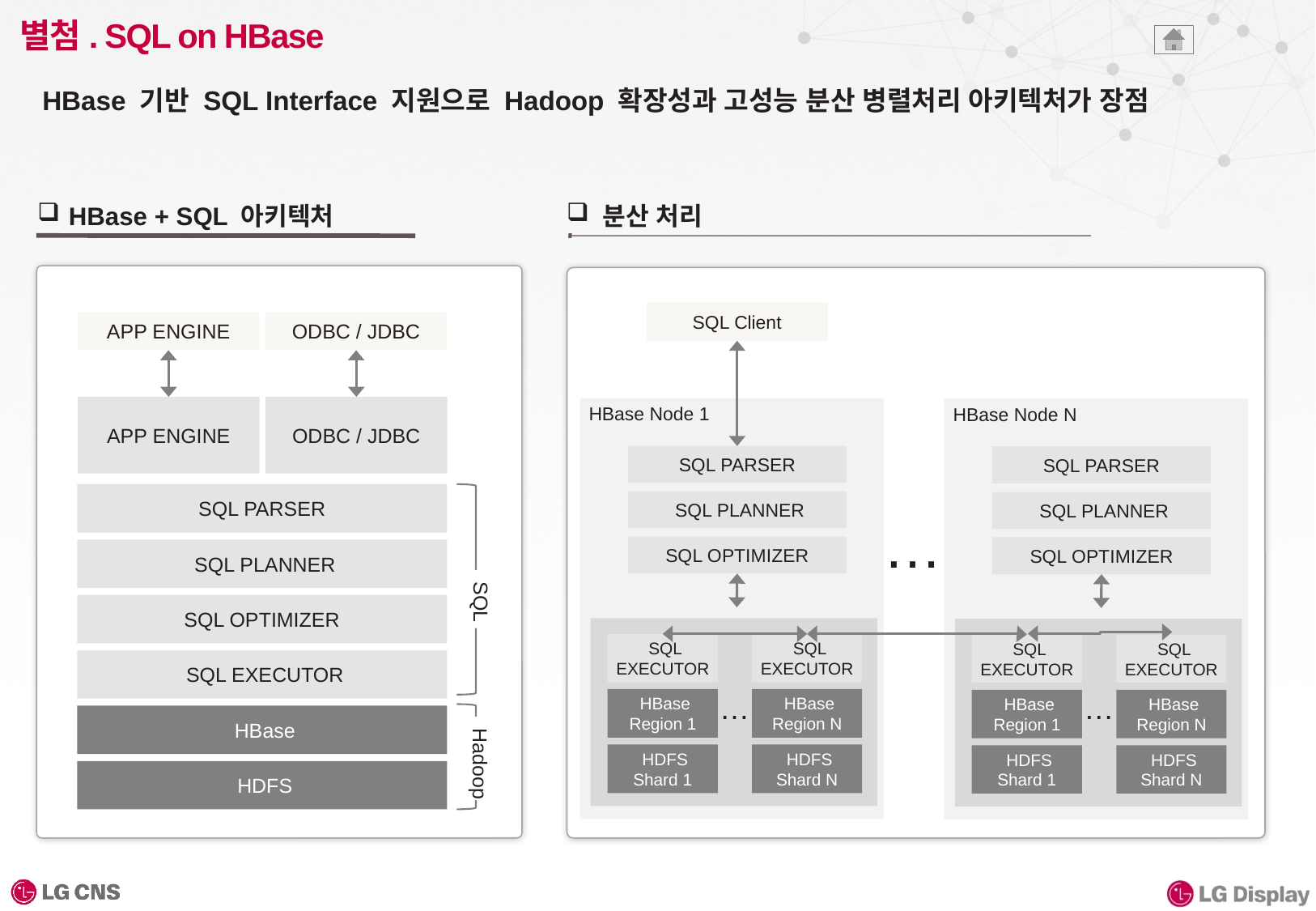

# 별첨. SQL on HBase

HBase 기반 SQL Interface 지원으로 Hadoop 확장성과 고성능 분산 병렬처리 아키텍처가 장점

 HBase + SQL 아키텍처
 분산 처리

SQL Client
APP ENGINE
ODBC / JDBC
HBase Node 1
APP ENGINE
ODBC / JDBC
HBase Node N

SQL PARSER
SQL PARSER
SQL PARSER

 SQL PLANNER
 SQL PLANNER
…
SQL OPTIMIZER
SQL OPTIMIZER
 SQL PLANNER
SQL
SQL OPTIMIZER

 SQL EXECUTOR
 SQL EXECUTOR
 SQL EXECUTOR
 SQL EXECUTOR
 SQL EXECUTOR
…
…
 HBase Region 1
 HBase Region N
 HBase Region 1
 HBase Region N

 HBase
Hadoop
 HDFS Shard 1
 HDFS Shard N
 HDFS Shard 1
 HDFS Shard N
 HDFS